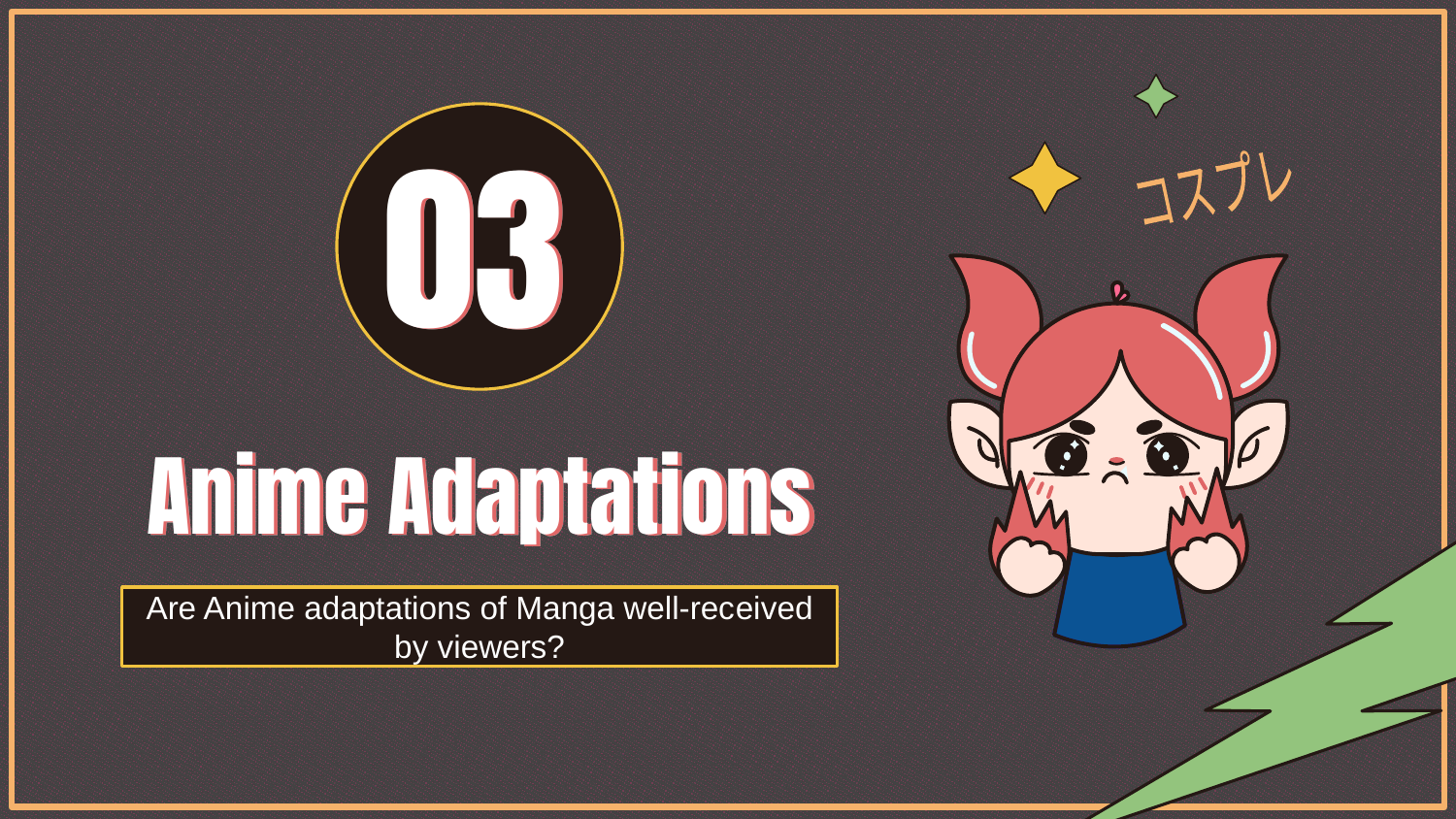

コスプレ
03

# Anime Adaptations
Are Anime adaptations of Manga well-received by viewers?